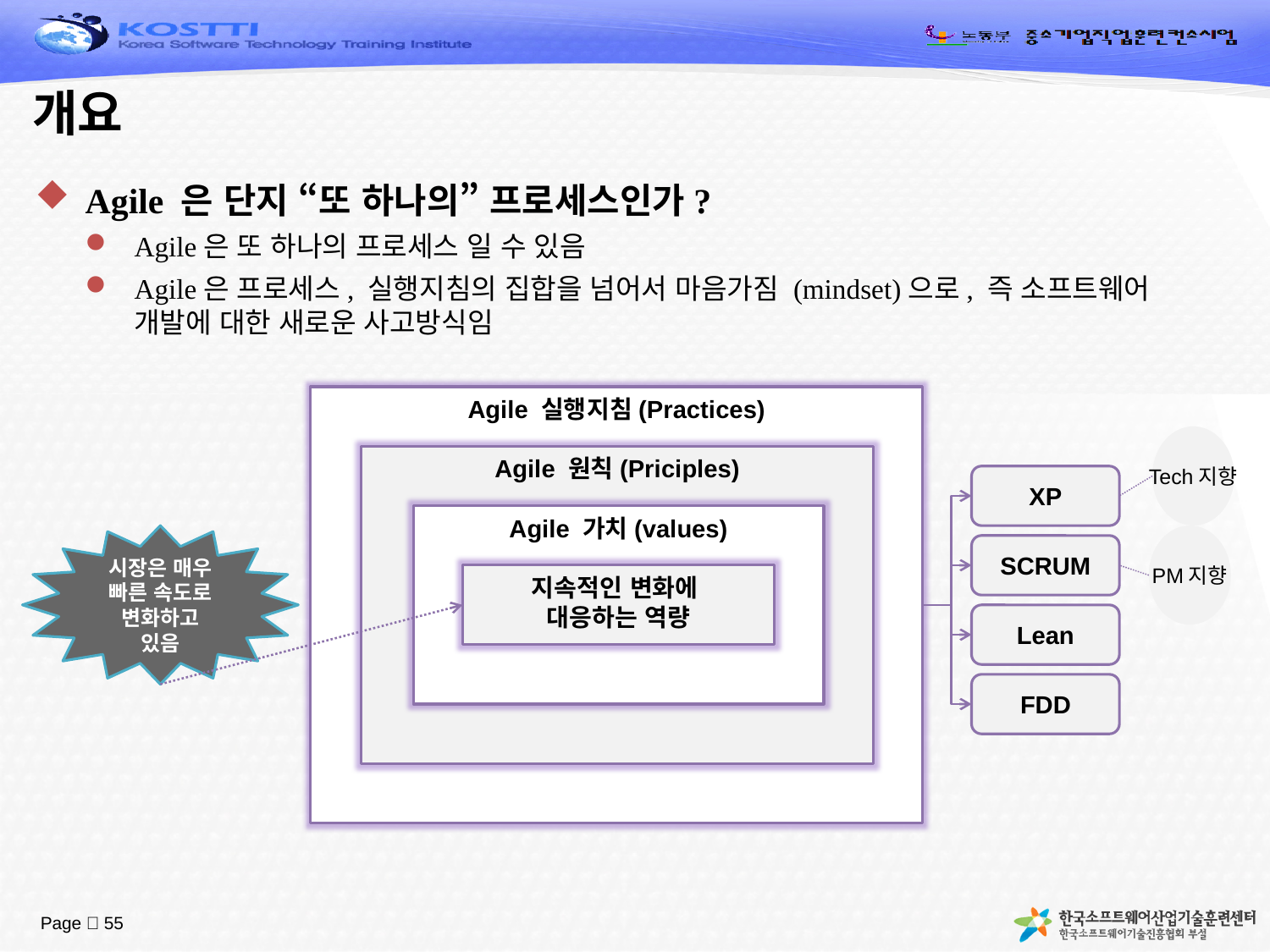

# 개요
Agile 은 단지 “또 하나의” 프로세스인가?
Agile은 또 하나의 프로세스 일 수 있음
Agile은 프로세스, 실행지침의 집합을 넘어서 마음가짐 (mindset)으로, 즉 소프트웨어 개발에 대한 새로운 사고방식임
Agile 실행지침(Practices)
Tech지향
Agile 원칙(Priciples)
XP
Agile 가치(values)
시장은 매우 빠른 속도로 변화하고 있음
PM지향
SCRUM
지속적인 변화에
대응하는 역량
Lean
FDD